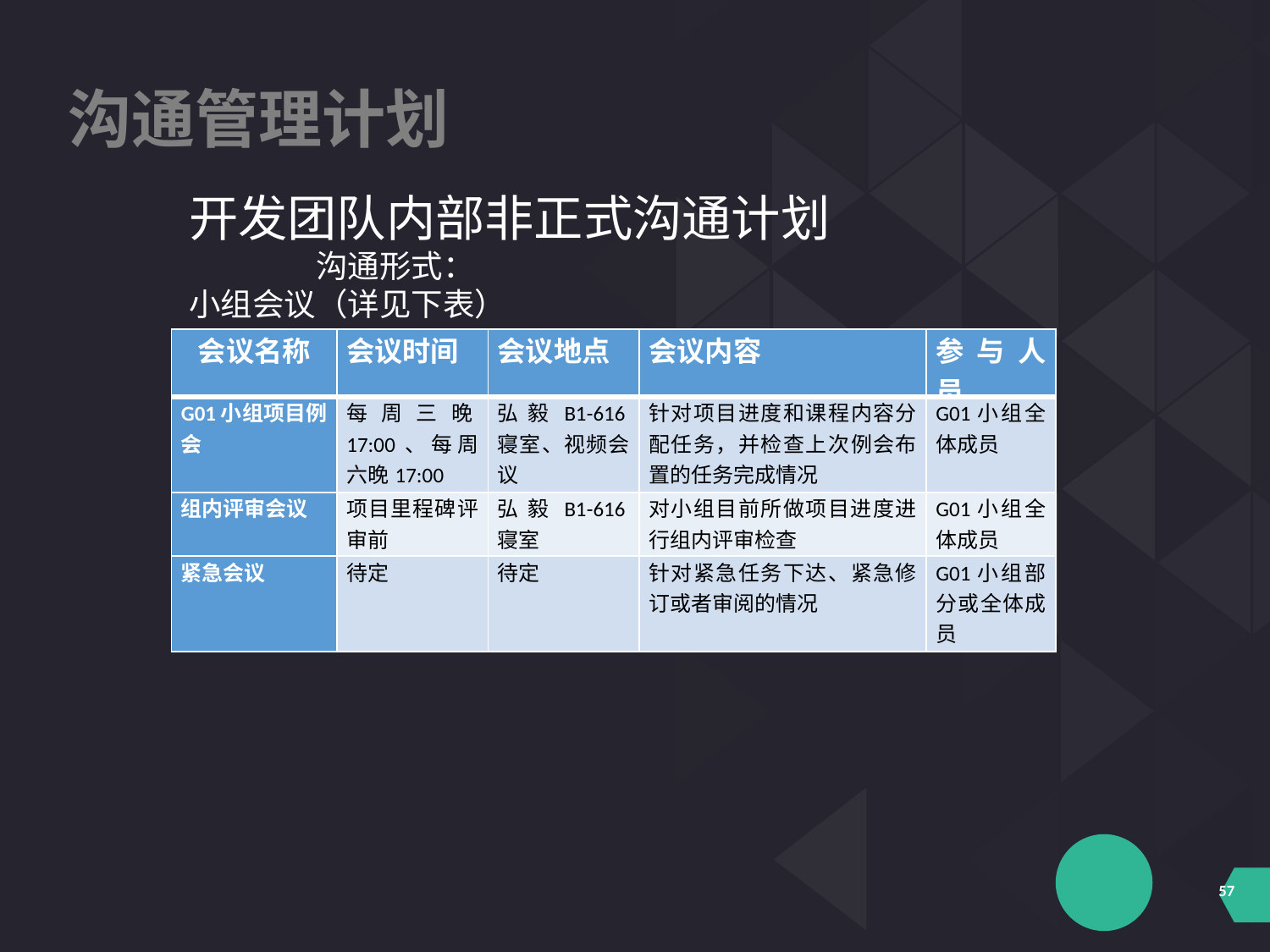

沟通管理计划
开发团队内部非正式沟通计划
	沟通形式：
小组会议（详见下表）

| 会议名称 | 会议时间 | 会议地点 | 会议内容 | 参与人员 |
| --- | --- | --- | --- | --- |
| G01小组项目例会 | 每周三晚17:00、每周六晚17:00 | 弘毅B1-616寝室、视频会议 | 针对项目进度和课程内容分配任务，并检查上次例会布置的任务完成情况 | G01小组全体成员 |
| 组内评审会议 | 项目里程碑评审前 | 弘毅B1-616寝室 | 对小组目前所做项目进度进行组内评审检查 | G01小组全体成员 |
| 紧急会议 | 待定 | 待定 | 针对紧急任务下达、紧急修订或者审阅的情况 | G01小组部分或全体成员 |